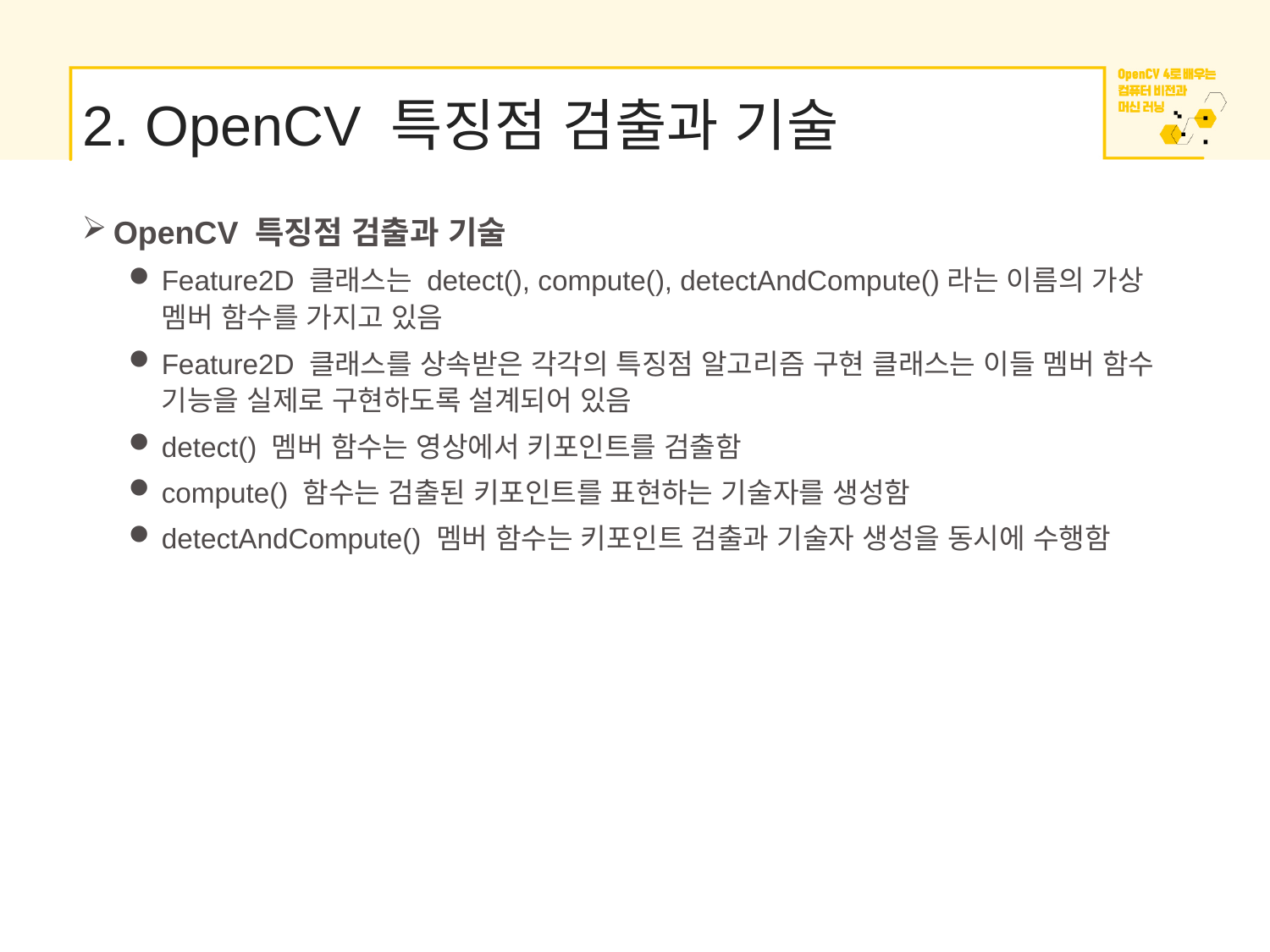

# 2. OpenCV 특징점 검출과 기술
OpenCV 특징점 검출과 기술
Feature2D 클래스는 detect(), compute(), detectAndCompute()라는 이름의 가상 멤버 함수를 가지고 있음
Feature2D 클래스를 상속받은 각각의 특징점 알고리즘 구현 클래스는 이들 멤버 함수 기능을 실제로 구현하도록 설계되어 있음
detect() 멤버 함수는 영상에서 키포인트를 검출함
compute() 함수는 검출된 키포인트를 표현하는 기술자를 생성함
detectAndCompute() 멤버 함수는 키포인트 검출과 기술자 생성을 동시에 수행함